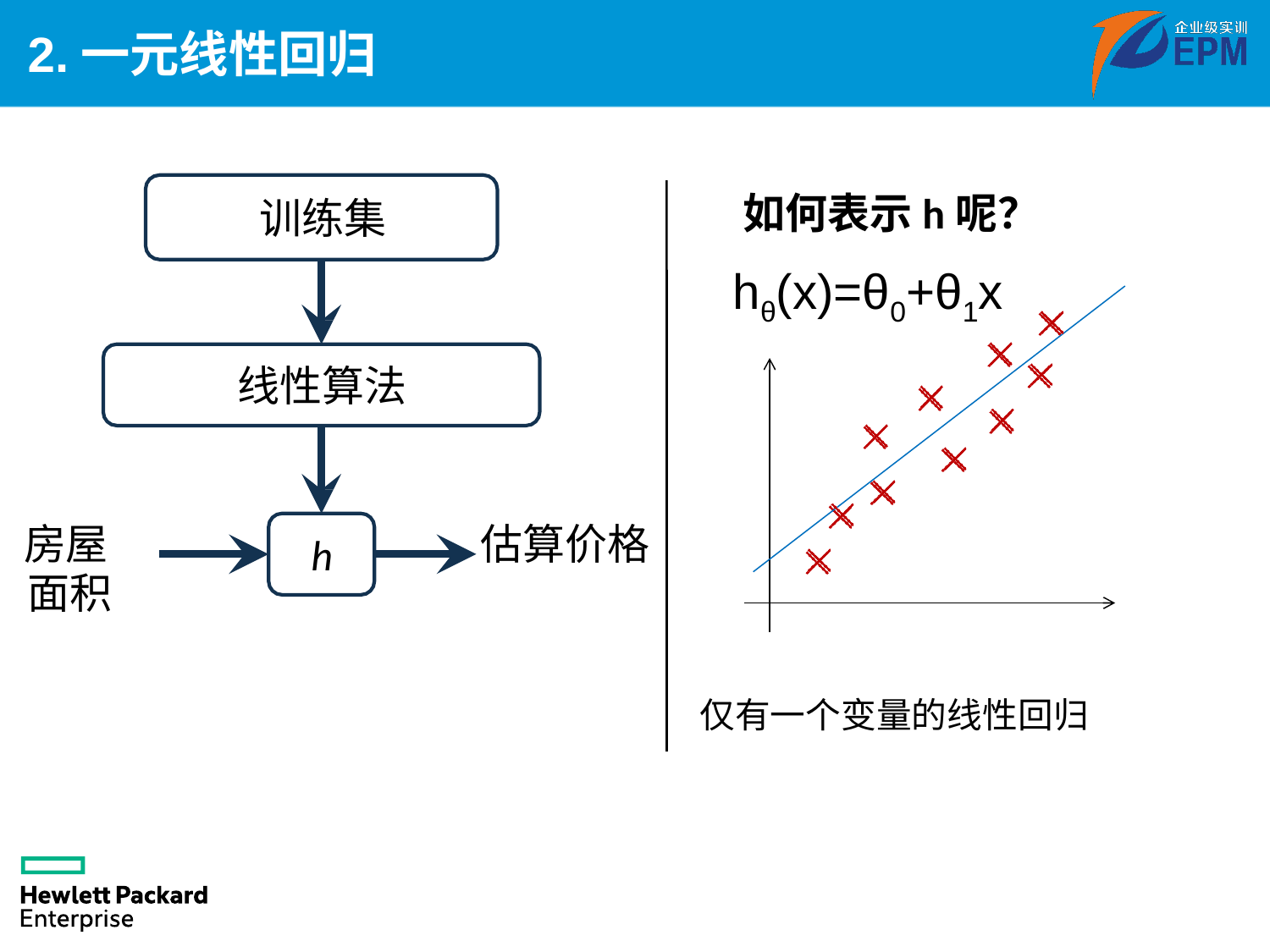

# 2.一元线性回归

如何表示h呢？
训练集
hθ(x)=θ0+θ1x

线性算法

房屋面积
估算价格
h

仅有一个变量的线性回归